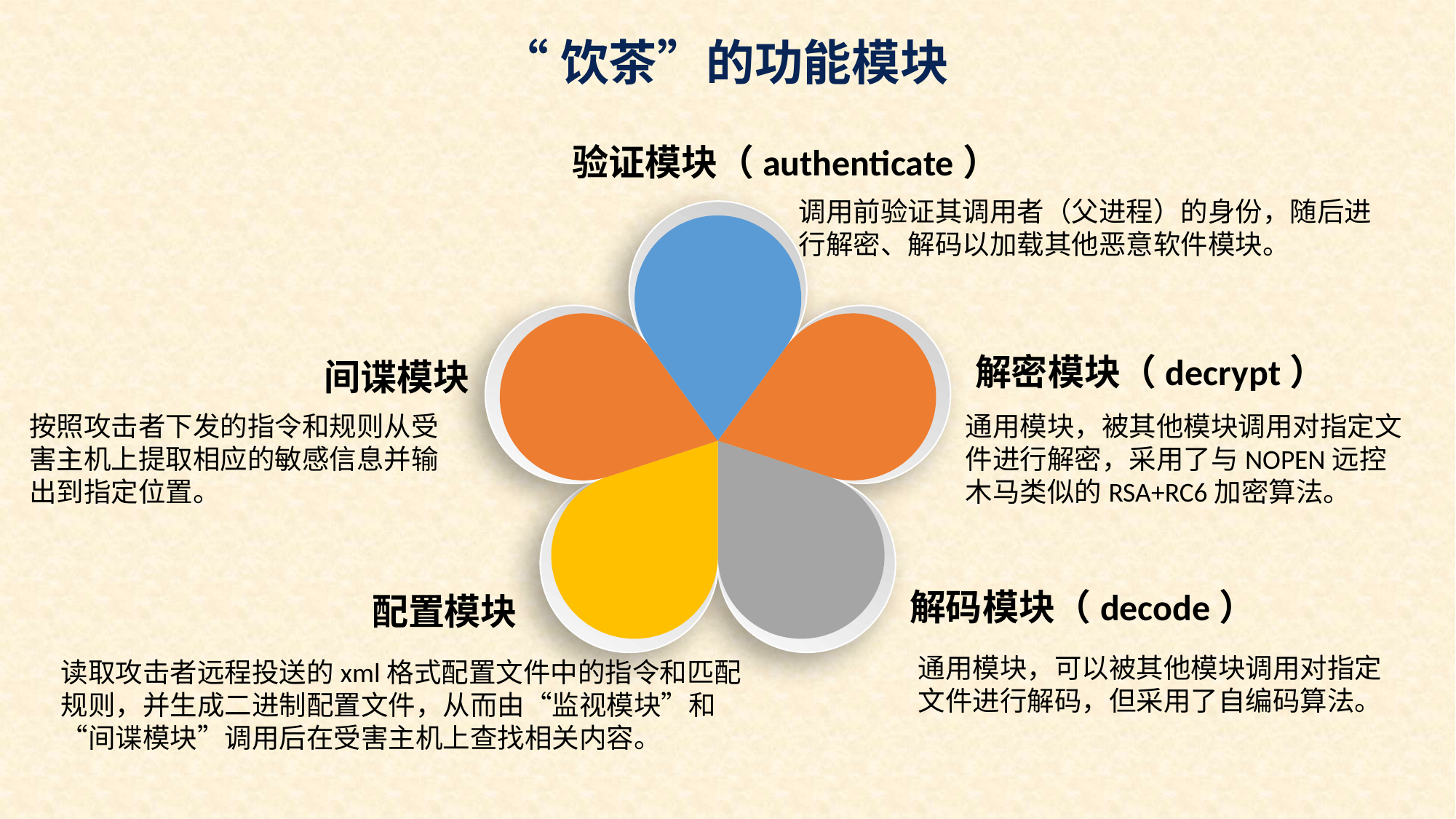

“饮茶”的功能模块
验证模块（authenticate）
调用前验证其调用者（父进程）的身份，随后进行解密、解码以加载其他恶意软件模块。

解密模块（decrypt）
间谍模块
按照攻击者下发的指令和规则从受害主机上提取相应的敏感信息并输出到指定位置。
通用模块，被其他模块调用对指定文件进行解密，采用了与NOPEN远控木马类似的RSA+RC6加密算法。
解码模块（decode）
配置模块
通用模块，可以被其他模块调用对指定文件进行解码，但采用了自编码算法。
读取攻击者远程投送的xml格式配置文件中的指令和匹配规则，并生成二进制配置文件，从而由“监视模块”和“间谍模块”调用后在受害主机上查找相关内容。